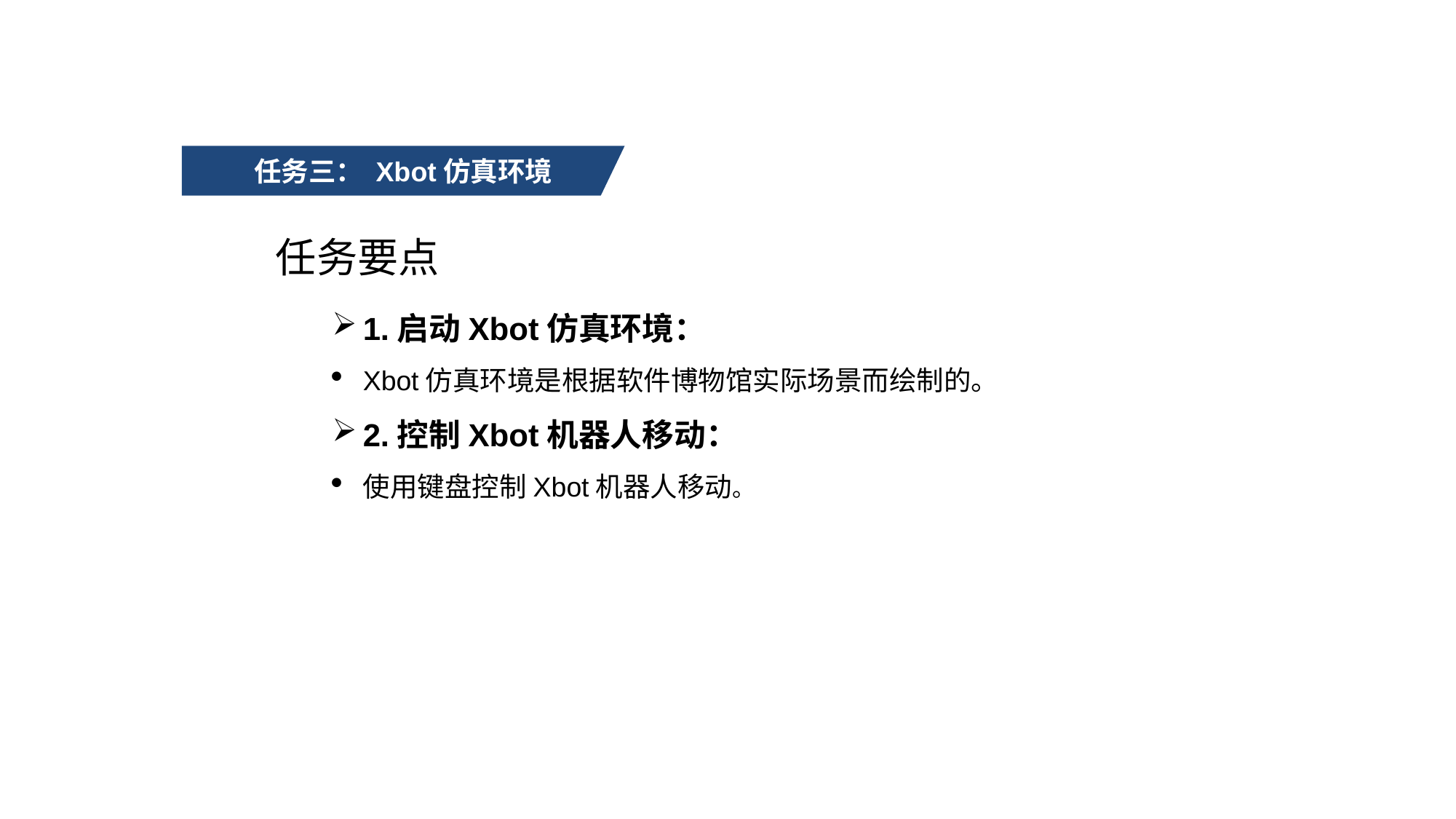

任务三： Xbot仿真环境
任务要点
1.启动Xbot仿真环境：
Xbot仿真环境是根据软件博物馆实际场景而绘制的。
2.控制Xbot机器人移动：
使用键盘控制Xbot机器人移动。